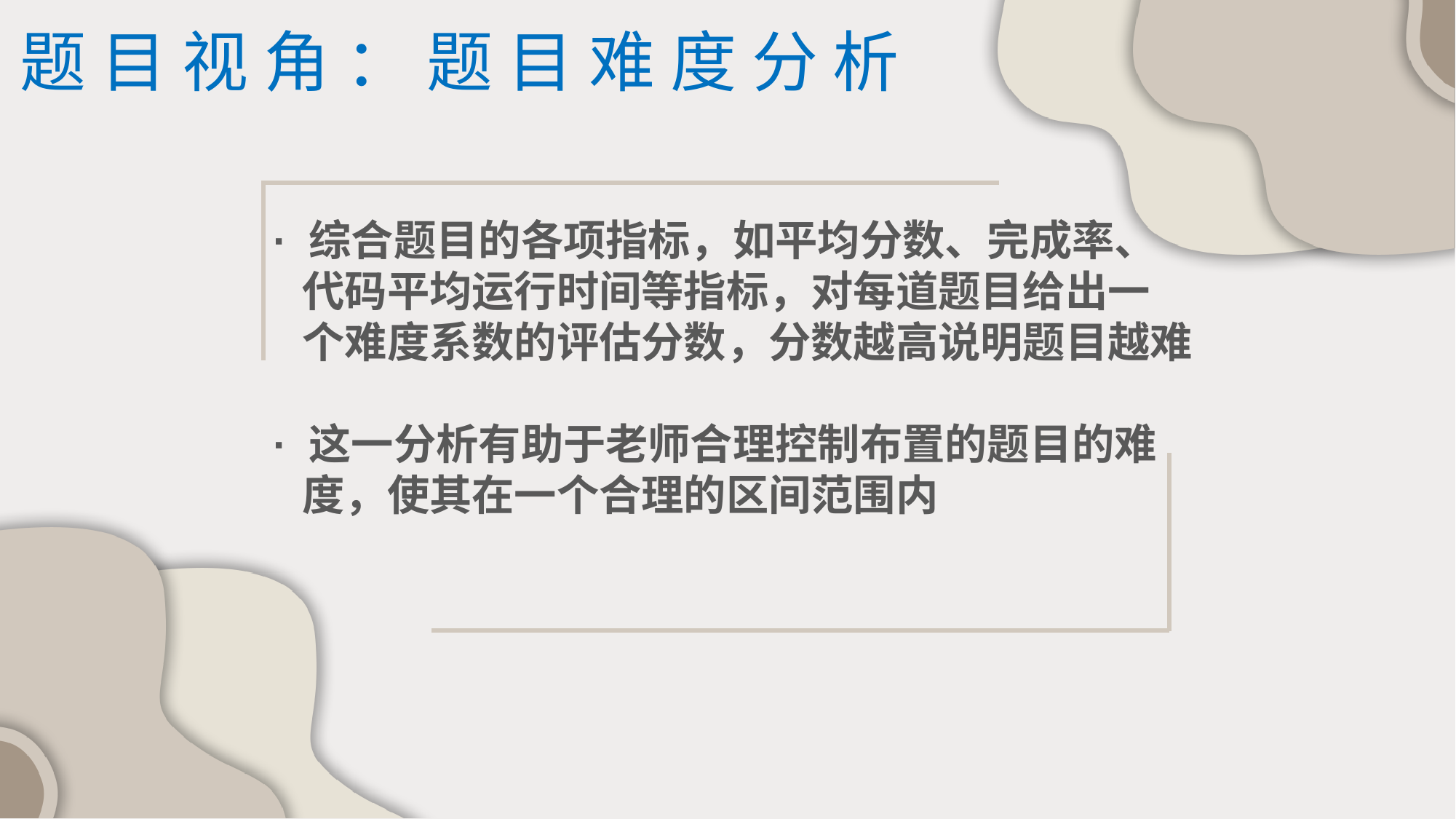

题目视角：题目难度分析
· 综合题目的各项指标，如平均分数、完成率、
  代码平均运行时间等指标，对每道题目给出一
  个难度系数的评估分数，分数越高说明题目越难

· 这一分析有助于老师合理控制布置的题目的难
  度，使其在一个合理的区间范围内